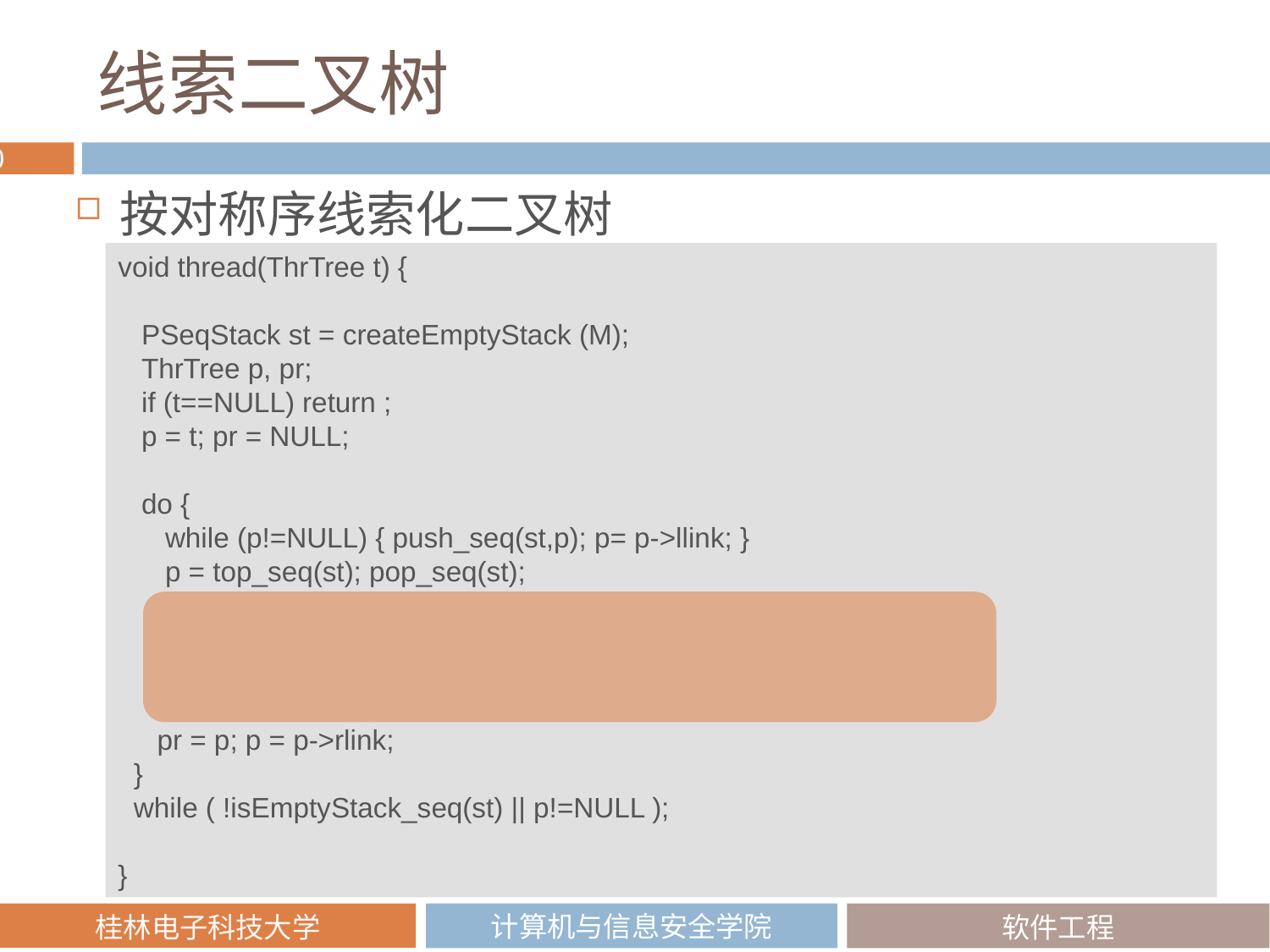

# 线索二叉树
按对称序线索化二叉树
void thread(ThrTree t) {

   PSeqStack st = createEmptyStack (M);
   ThrTree p, pr;
   if (t==NULL) return ;
   p = t; pr = NULL;

   do {
      while (p!=NULL) { push_seq(st,p); p= p->llink; }
      p = top_seq(st); pop_seq(st);
      if (pr!=NULL) {
         if ( pr->rlink==NULL ) { pr->rlink = p; pr->rtag = 1; }
         if ( p->llink==NULL ) { p->llink = pr; p->ltag = 1;}
      }
     pr = p; p = p->rlink;
  }
  while ( !isEmptyStack_seq(st) || p!=NULL );

}